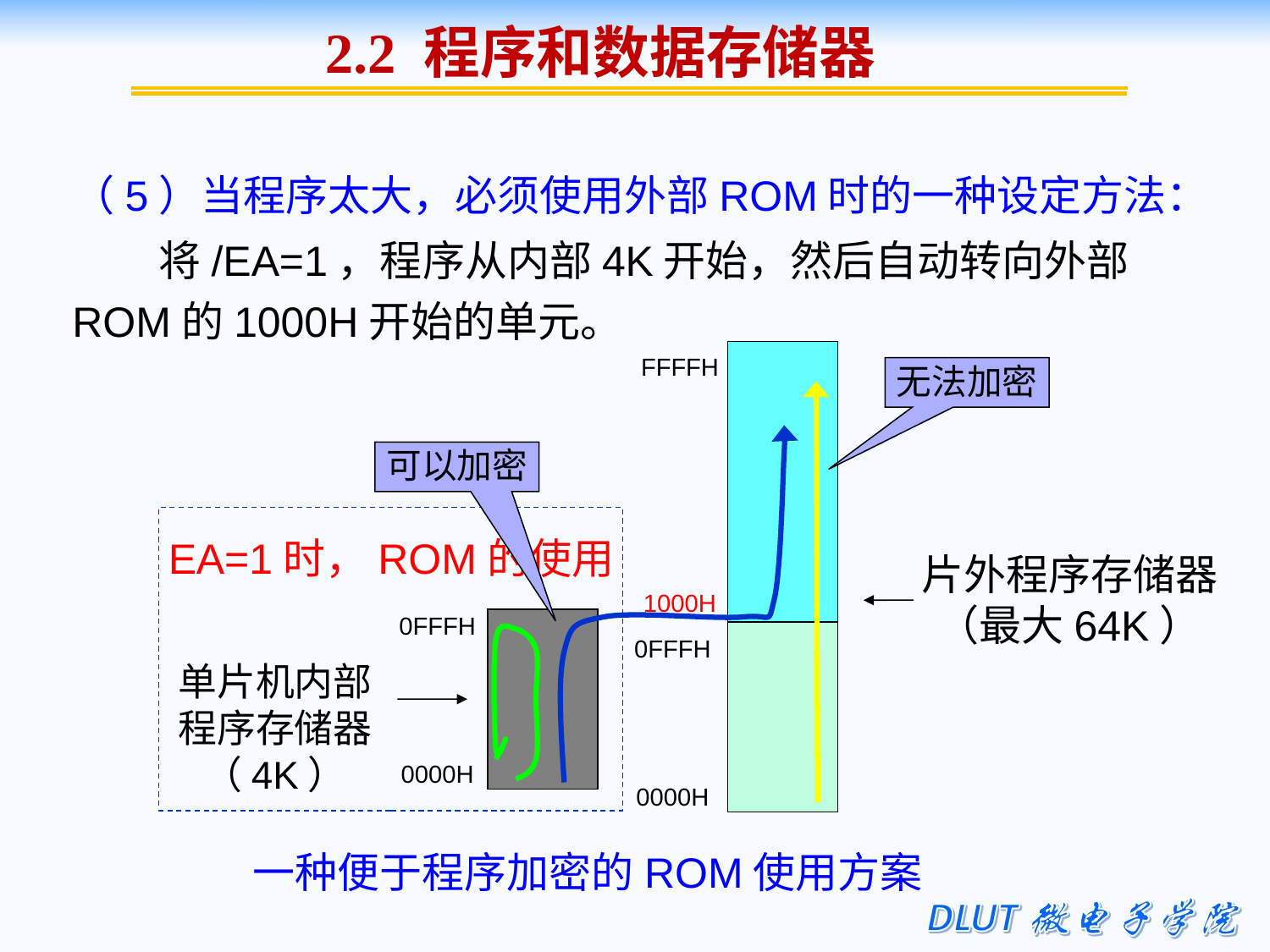

2.2 程序和数据存储器
（5）当程序太大，必须使用外部ROM时的一种设定方法：
        将/EA=1，程序从内部4K开始，然后自动转向外部ROM的1000H开始的单元。
FFFFH

1000H

无法加密

可以加密

EA=1时，ROM的使用
片外程序存储器
（最大64K）

0FFFH

0000H

0FFFH

0000H

单片机内部
程序存储器
（4K）

一种便于程序加密的ROM使用方案